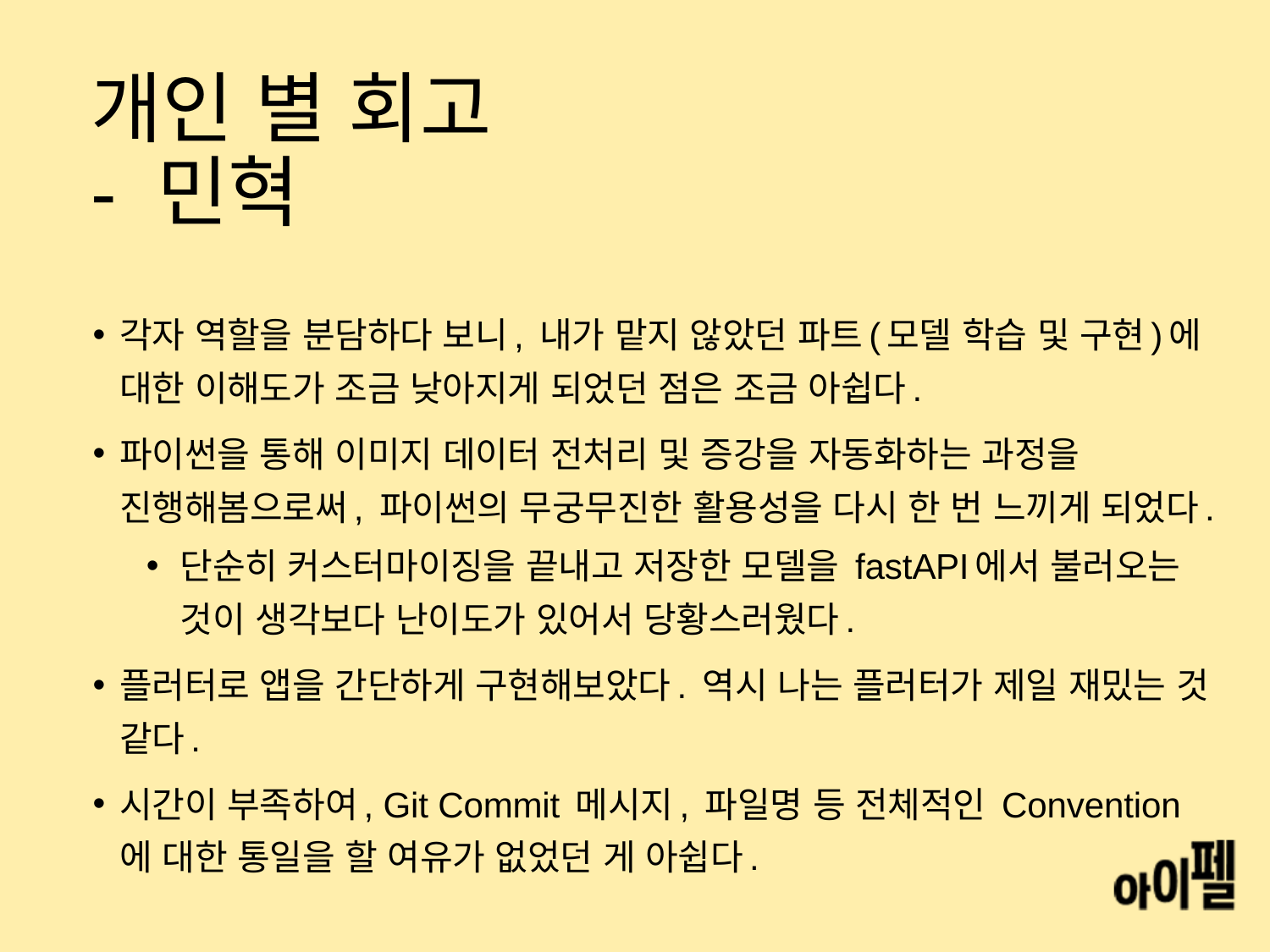

# 개인 별 회고 - 민혁
각자 역할을 분담하다 보니, 내가 맡지 않았던 파트(모델 학습 및 구현)에 대한 이해도가 조금 낮아지게 되었던 점은 조금 아쉽다.
파이썬을 통해 이미지 데이터 전처리 및 증강을 자동화하는 과정을 진행해봄으로써, 파이썬의 무궁무진한 활용성을 다시 한 번 느끼게 되었다.
단순히 커스터마이징을 끝내고 저장한 모델을 fastAPI에서 불러오는 것이 생각보다 난이도가 있어서 당황스러웠다.
플러터로 앱을 간단하게 구현해보았다. 역시 나는 플러터가 제일 재밌는 것 같다.
시간이 부족하여, Git Commit 메시지, 파일명 등 전체적인 Convention에 대한 통일을 할 여유가 없었던 게 아쉽다.